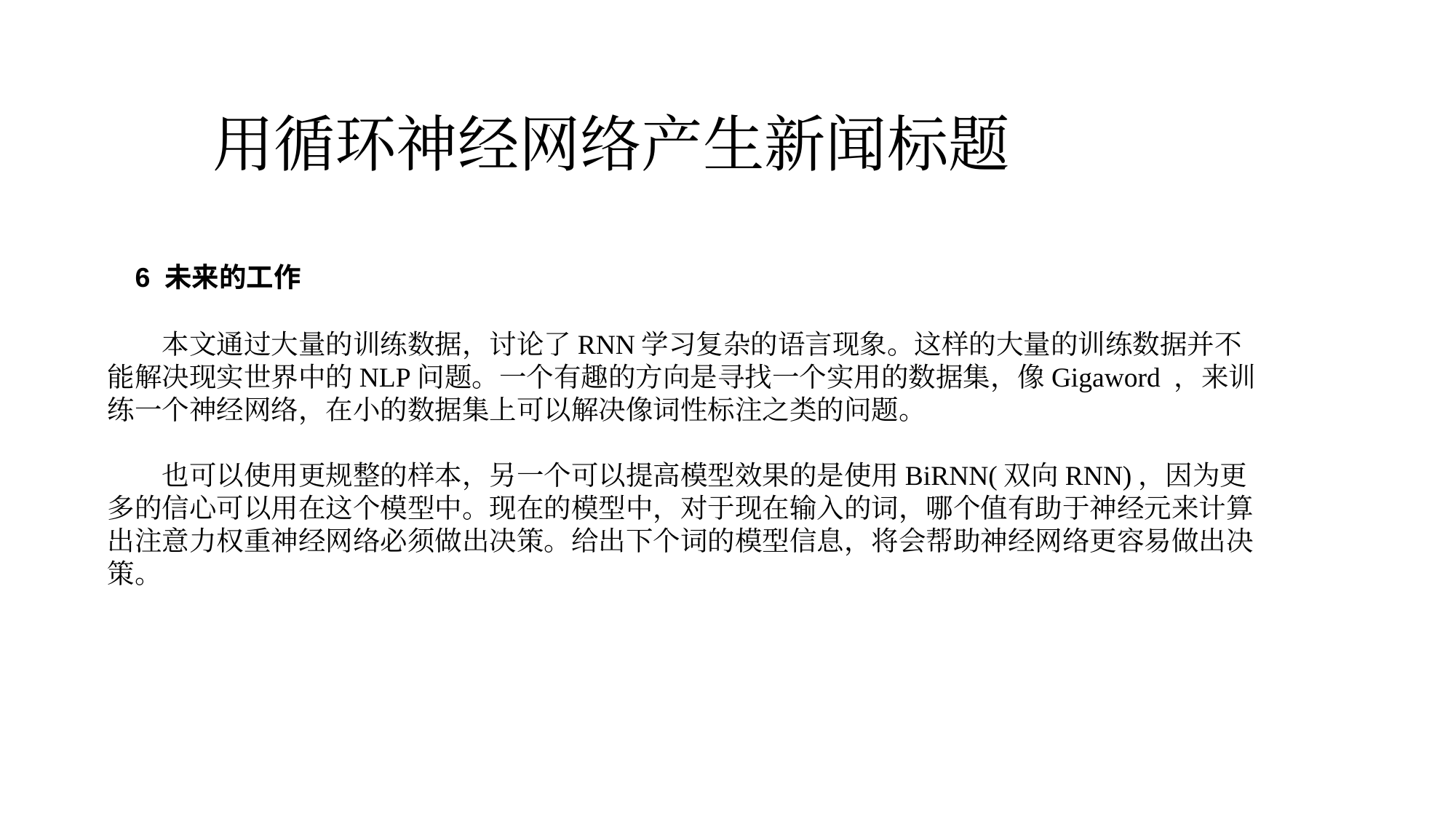

用循环神经网络产生新闻标题
6 未来的工作
本文通过大量的训练数据，讨论了RNN学习复杂的语言现象。这样的大量的训练数据并不能解决现实世界中的NLP问题。一个有趣的方向是寻找一个实用的数据集，像Gigaword ，来训练一个神经网络，在小的数据集上可以解决像词性标注之类的问题。

也可以使用更规整的样本，另一个可以提高模型效果的是使用BiRNN(双向RNN)，因为更多的信心可以用在这个模型中。现在的模型中，对于现在输入的词，哪个值有助于神经元来计算出注意力权重神经网络必须做出决策。给出下个词的模型信息，将会帮助神经网络更容易做出决策。